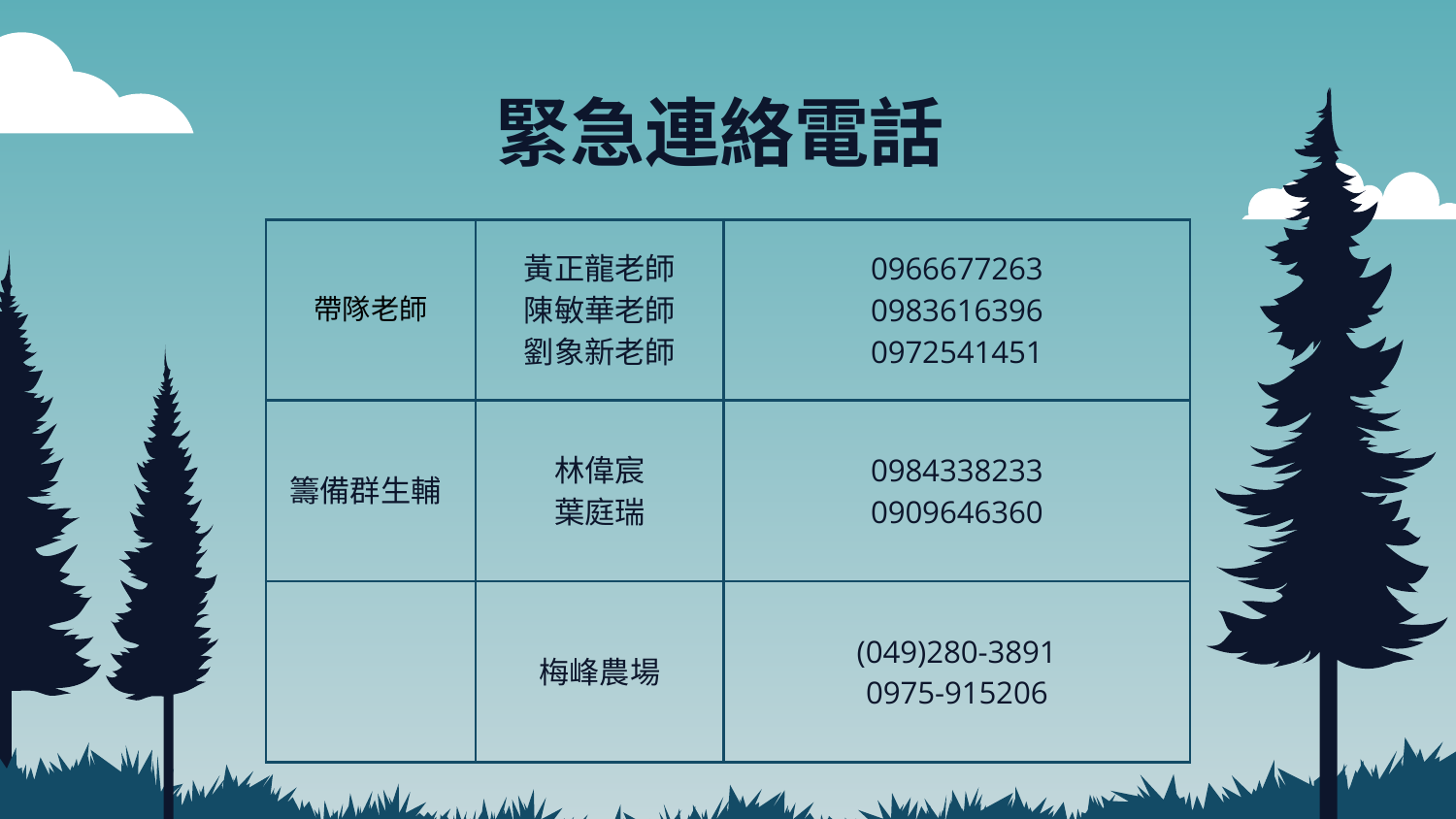

# 緊急連絡電話

| 帶隊老師 | 黃正龍老師 陳敏華老師 劉象新老師 | 0966677263 0983616396 0972541451 |
| --- | --- | --- |
| 籌備群生輔 | 林偉宸 葉庭瑞 | 0984338233 0909646360 |
|  | 梅峰農場 | (049)280-3891 0975-915206 |